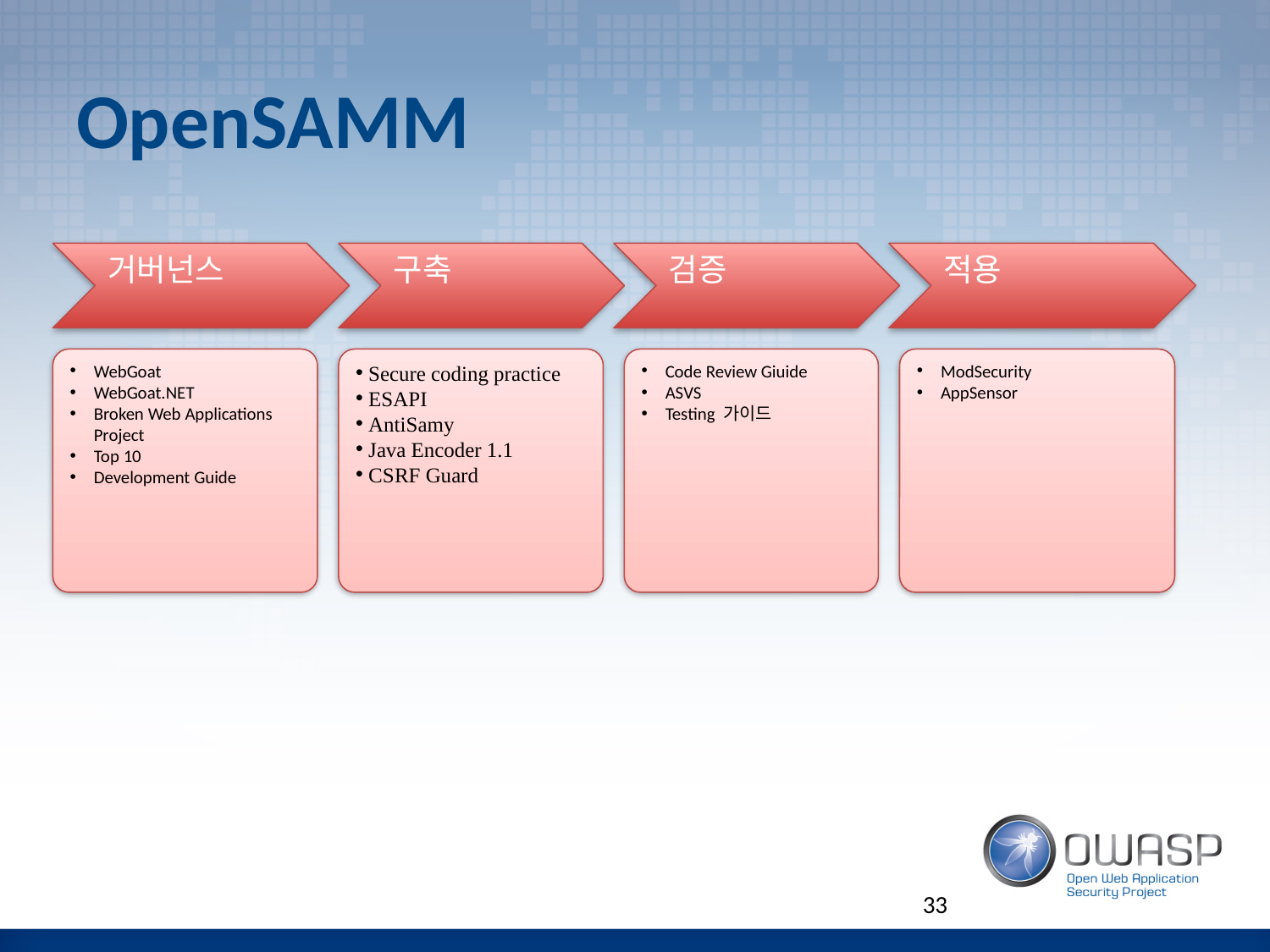

# OpenSAMM
거버넌스
구축
검증
적용
WebGoat
WebGoat.NET
Broken Web Applications Project
Top 10
Development Guide
 Secure coding practice
 ESAPI
 AntiSamy
 Java Encoder 1.1
 CSRF Guard

Code Review Giuide
ASVS
Testing 가이드
ModSecurity
AppSensor
33